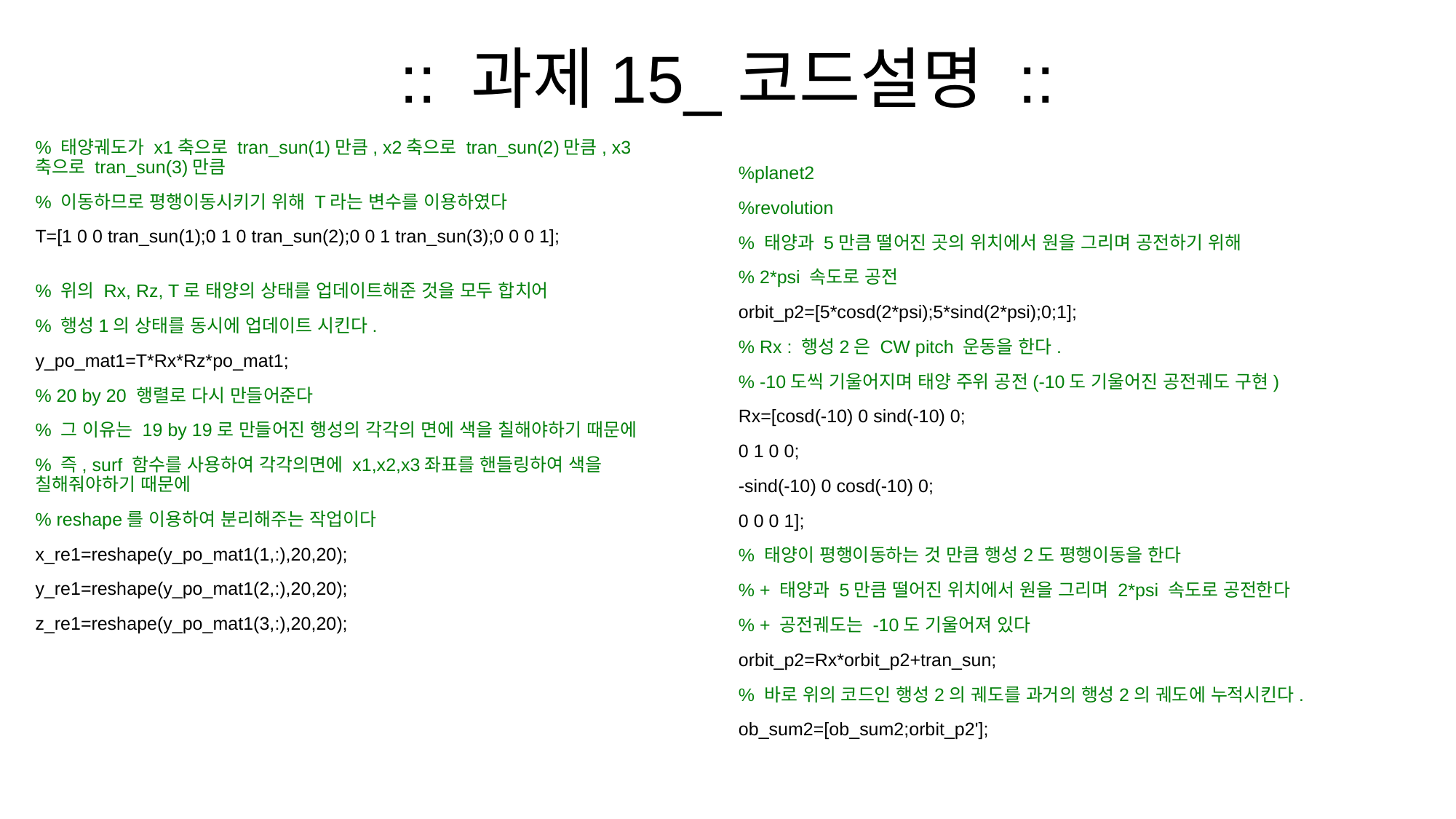

# :: 과제15_코드설명 ::
% 태양궤도가 x1축으로 tran_sun(1)만큼, x2축으로 tran_sun(2)만큼, x3축으로 tran_sun(3)만큼
% 이동하므로 평행이동시키기 위해 T라는 변수를 이용하였다
T=[1 0 0 tran_sun(1);0 1 0 tran_sun(2);0 0 1 tran_sun(3);0 0 0 1];
% 위의 Rx, Rz, T로 태양의 상태를 업데이트해준 것을 모두 합치어
% 행성1의 상태를 동시에 업데이트 시킨다.
y_po_mat1=T*Rx*Rz*po_mat1;
% 20 by 20 행렬로 다시 만들어준다
% 그 이유는 19 by 19로 만들어진 행성의 각각의 면에 색을 칠해야하기 때문에
% 즉, surf 함수를 사용하여 각각의면에 x1,x2,x3좌표를 핸들링하여 색을 칠해줘야하기 때문에
% reshape를 이용하여 분리해주는 작업이다
x_re1=reshape(y_po_mat1(1,:),20,20);
y_re1=reshape(y_po_mat1(2,:),20,20);
z_re1=reshape(y_po_mat1(3,:),20,20);
%planet2
%revolution
% 태양과 5만큼 떨어진 곳의 위치에서 원을 그리며 공전하기 위해
% 2*psi 속도로 공전
orbit_p2=[5*cosd(2*psi);5*sind(2*psi);0;1];
% Rx : 행성2은 CW pitch 운동을 한다.
% -10도씩 기울어지며 태양 주위 공전(-10도 기울어진 공전궤도 구현)
Rx=[cosd(-10) 0 sind(-10) 0;
0 1 0 0;
-sind(-10) 0 cosd(-10) 0;
0 0 0 1];
% 태양이 평행이동하는 것 만큼 행성2도 평행이동을 한다
% + 태양과 5만큼 떨어진 위치에서 원을 그리며 2*psi 속도로 공전한다
% + 공전궤도는 -10도 기울어져 있다
orbit_p2=Rx*orbit_p2+tran_sun;
% 바로 위의 코드인 행성2의 궤도를 과거의 행성2의 궤도에 누적시킨다.
ob_sum2=[ob_sum2;orbit_p2'];